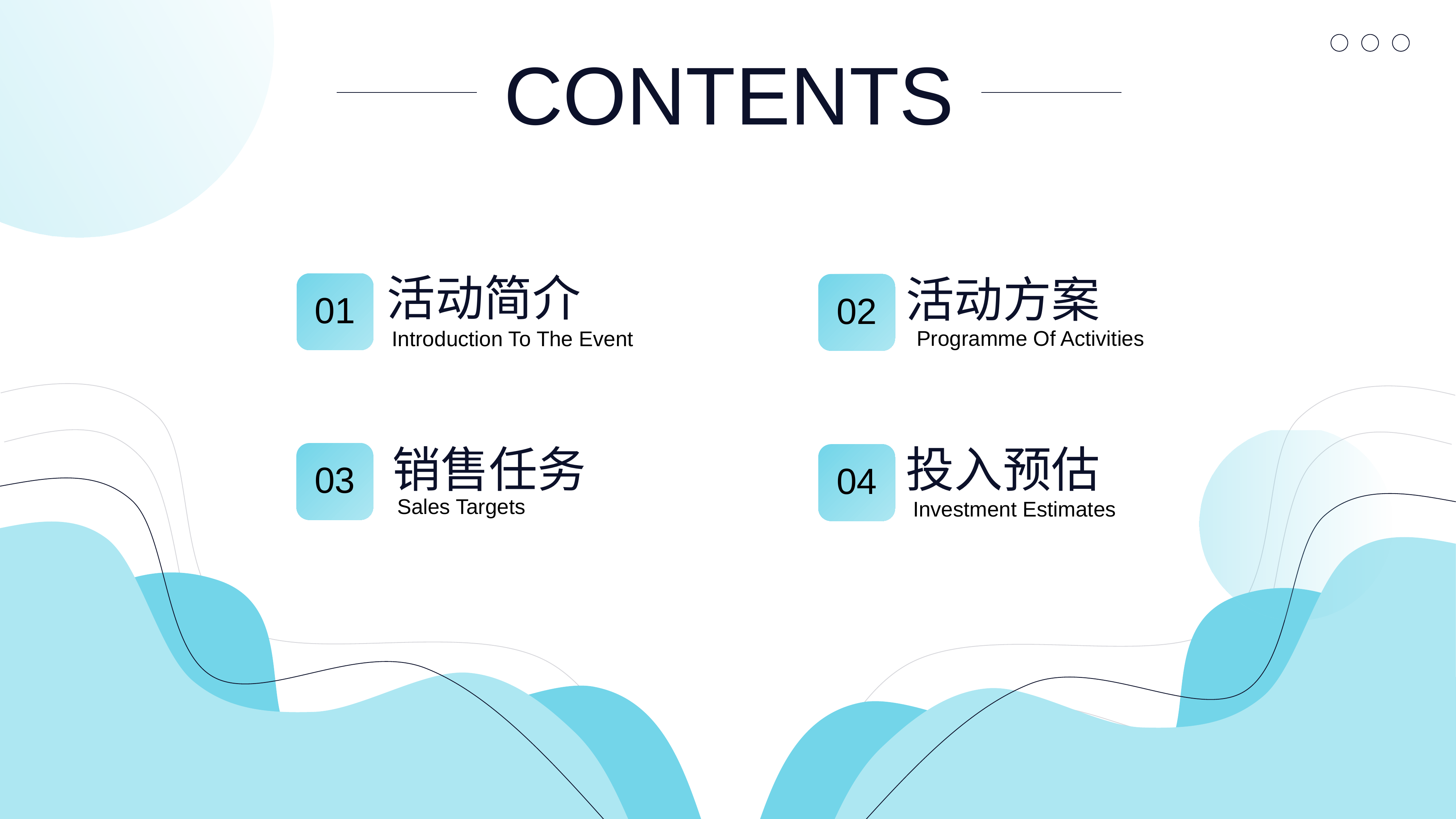

CONTENTS
活动简介
Introduction To The Event

01
活动方案
Programme Of Activities

02

销售任务
Sales Targets

03
投入预估
Investment Estimates

04